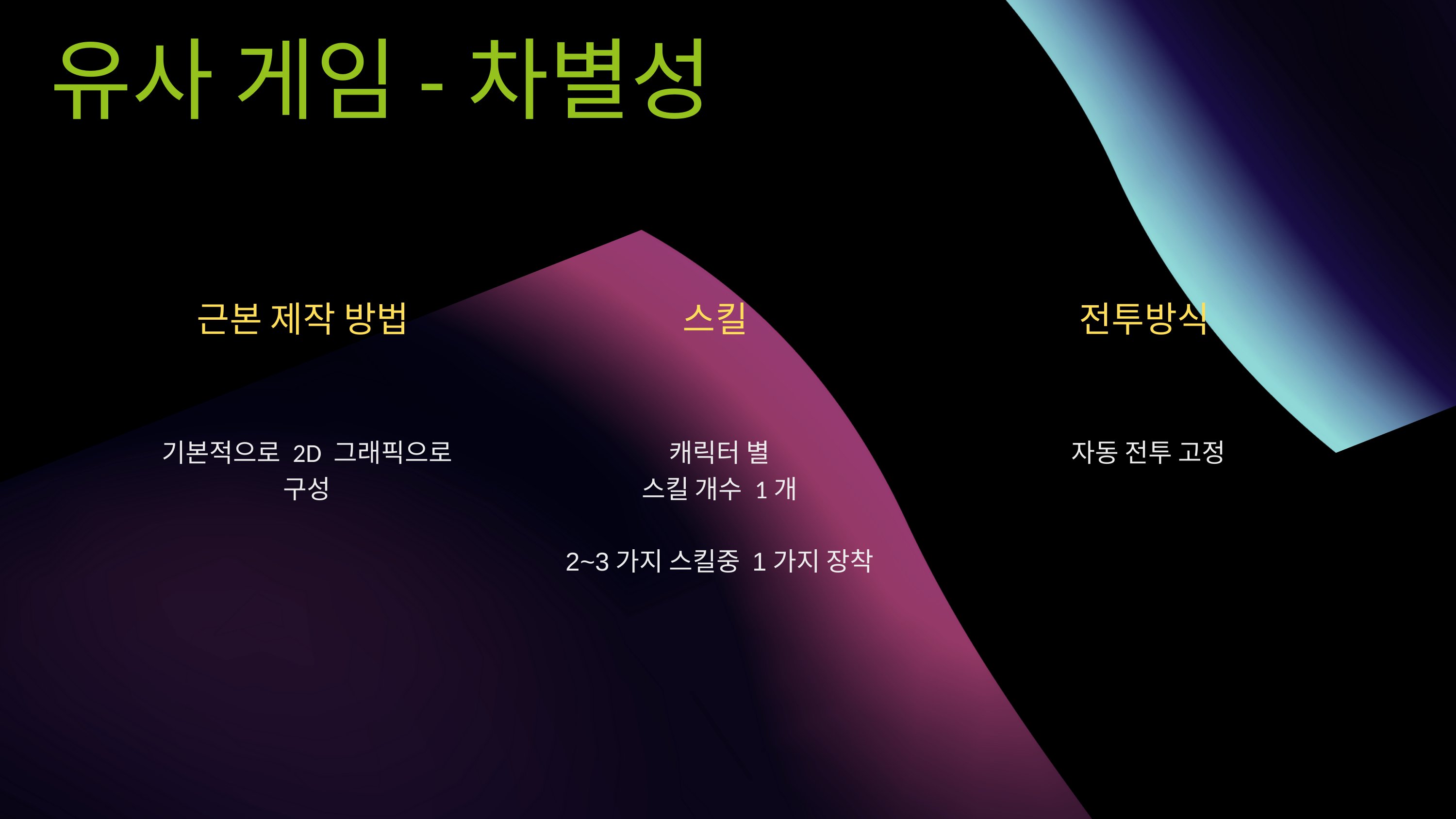

유사 게임-차별성
근본 제작 방법
스킬
전투방식

기본적으로 2D 그래픽으로 구성
캐릭터 별
스킬 개수 1개

2~3가지 스킬중 1가지 장착
자동 전투 고정